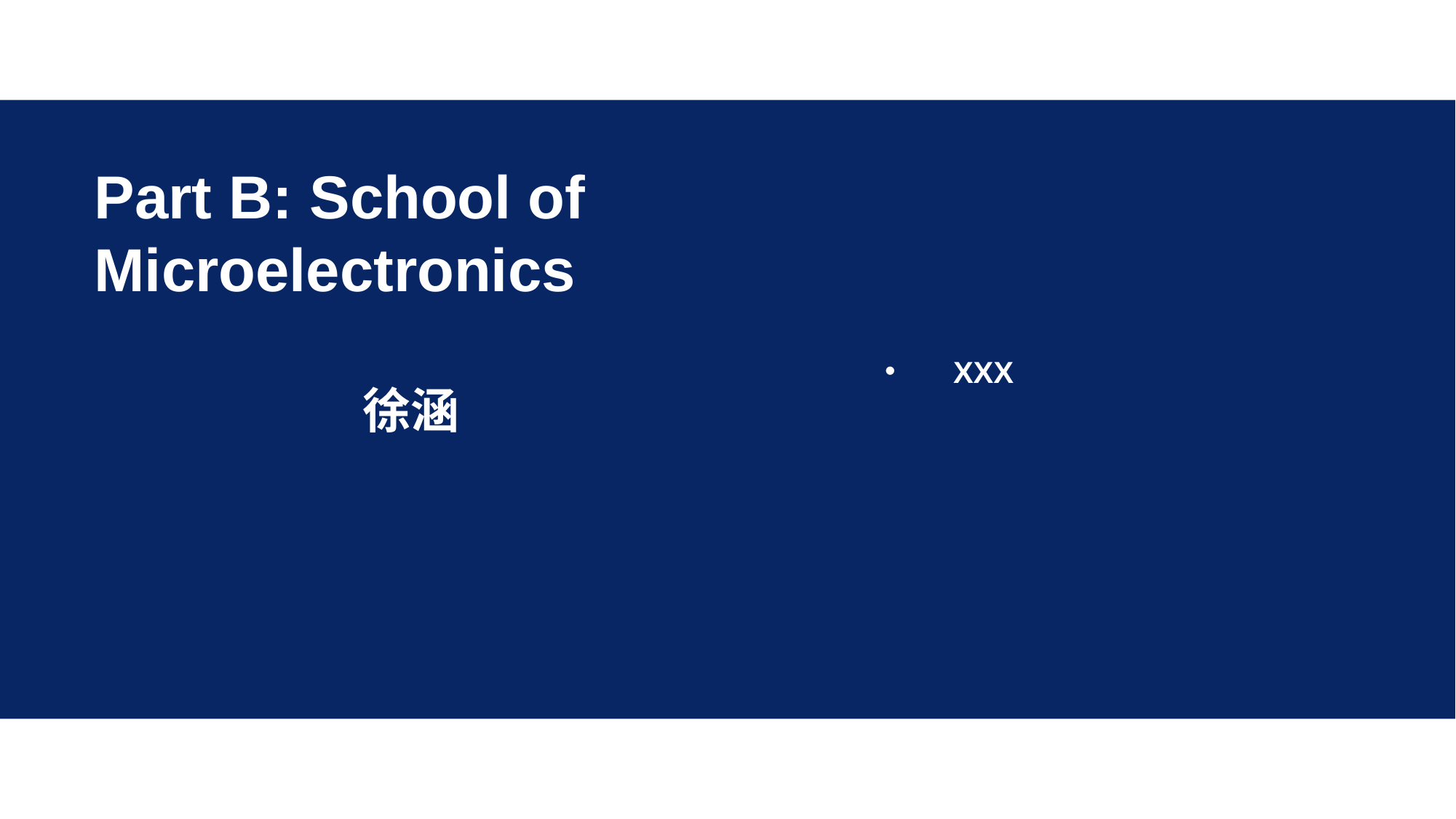

Part B: School of
Microelectronics
XXX
徐涵